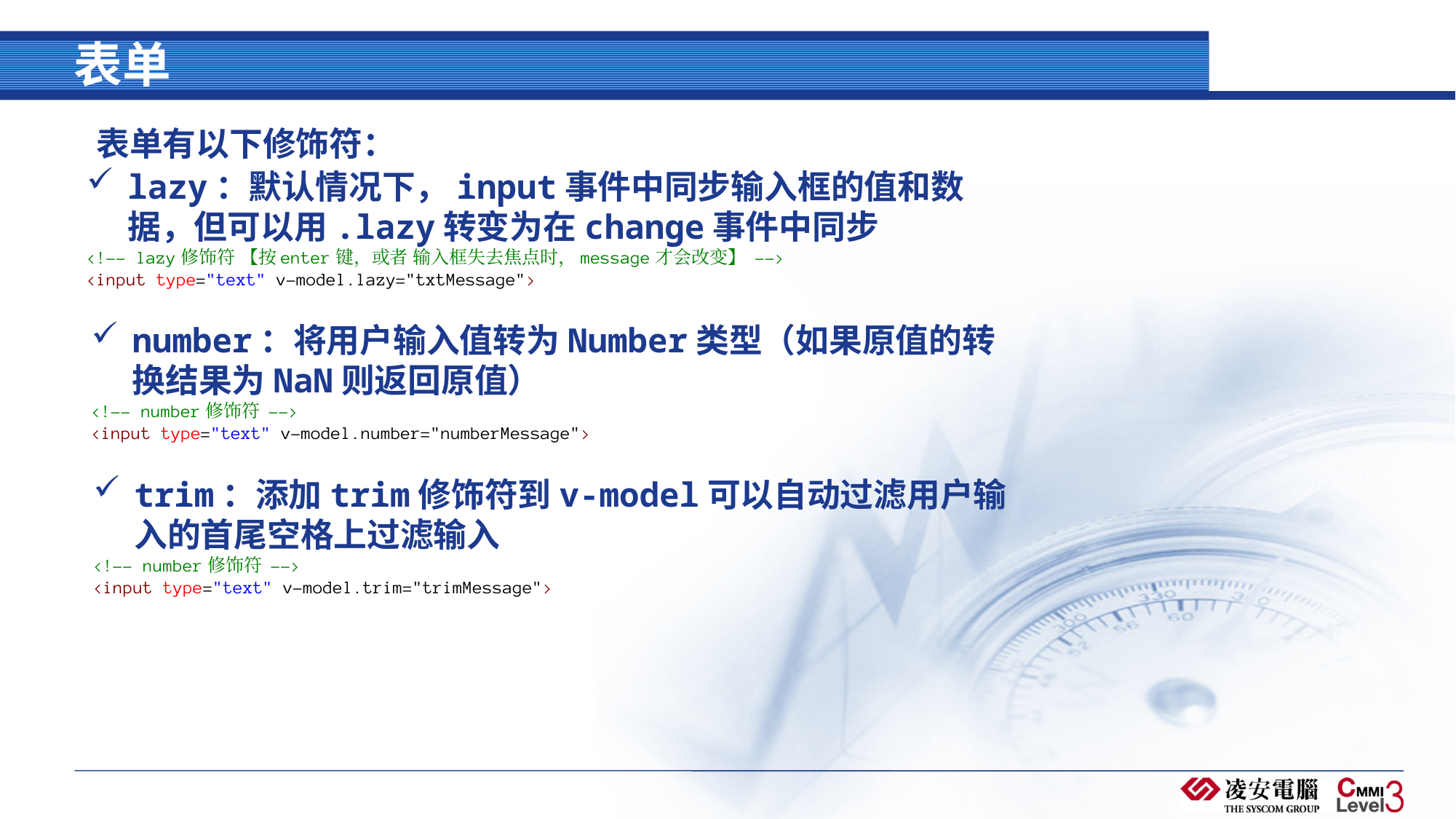

# 表单
表单有以下修饰符：
lazy：默认情况下，input事件中同步输入框的值和数据，但可以用.lazy转变为在change事件中同步
<!-- lazy修饰符 【按enter键，或者 输入框失去焦点时，message才会改变】 -->
<input type="text" v-model.lazy="txtMessage">

number：将用户输入值转为Number类型（如果原值的转换结果为NaN则返回原值）
<!-- number修饰符 -->
<input type="text" v-model.number="numberMessage">
trim：添加trim修饰符到v-model可以自动过滤用户输入的首尾空格上过滤输入
<!-- number修饰符 -->
<input type="text" v-model.trim="trimMessage">